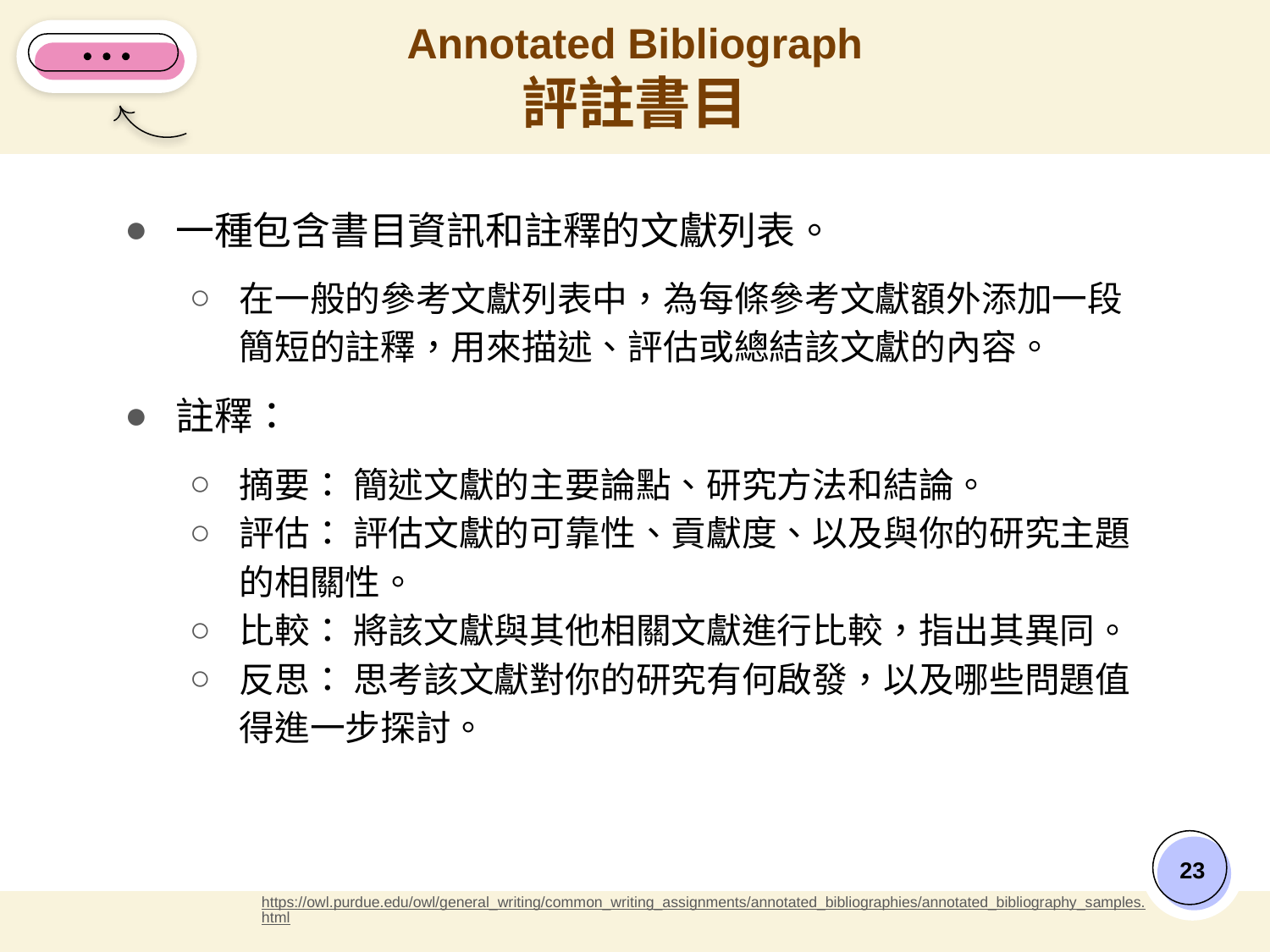

# Annotated Bibliograph
評註書目
一種包含書目資訊和註釋的文獻列表。
在一般的參考文獻列表中，為每條參考文獻額外添加一段簡短的註釋，用來描述、評估或總結該文獻的內容。
註釋：
摘要： 簡述文獻的主要論點、研究方法和結論。
評估： 評估文獻的可靠性、貢獻度、以及與你的研究主題的相關性。
比較： 將該文獻與其他相關文獻進行比較，指出其異同。
反思： 思考該文獻對你的研究有何啟發，以及哪些問題值得進一步探討。
23

https://owl.purdue.edu/owl/general_writing/common_writing_assignments/annotated_bibliographies/annotated_bibliography_samples.html